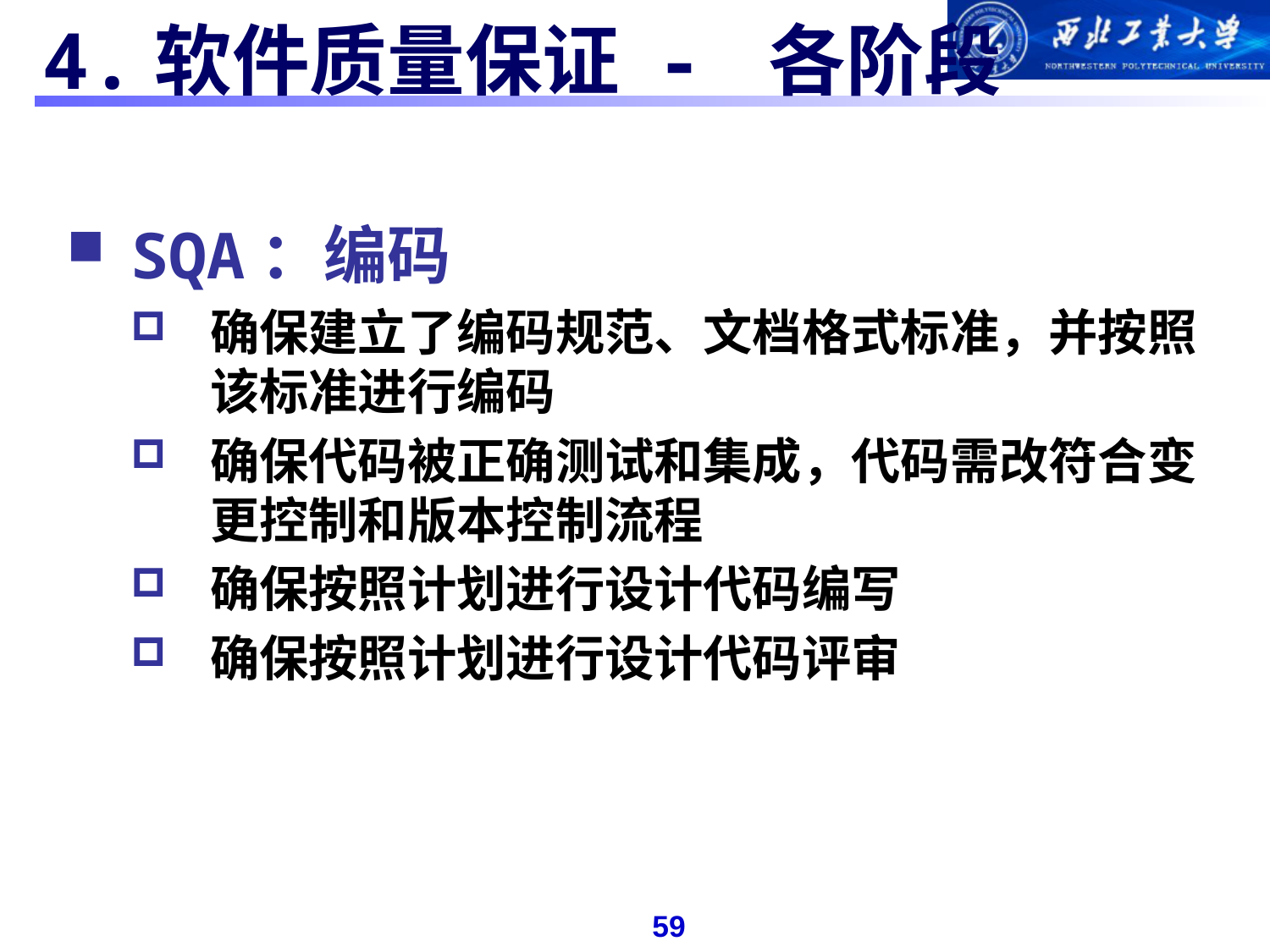

# 4.软件质量保证 - 各阶段

SQA：编码
确保建立了编码规范、文档格式标准，并按照该标准进行编码
确保代码被正确测试和集成，代码需改符合变更控制和版本控制流程
确保按照计划进行设计代码编写
确保按照计划进行设计代码评审